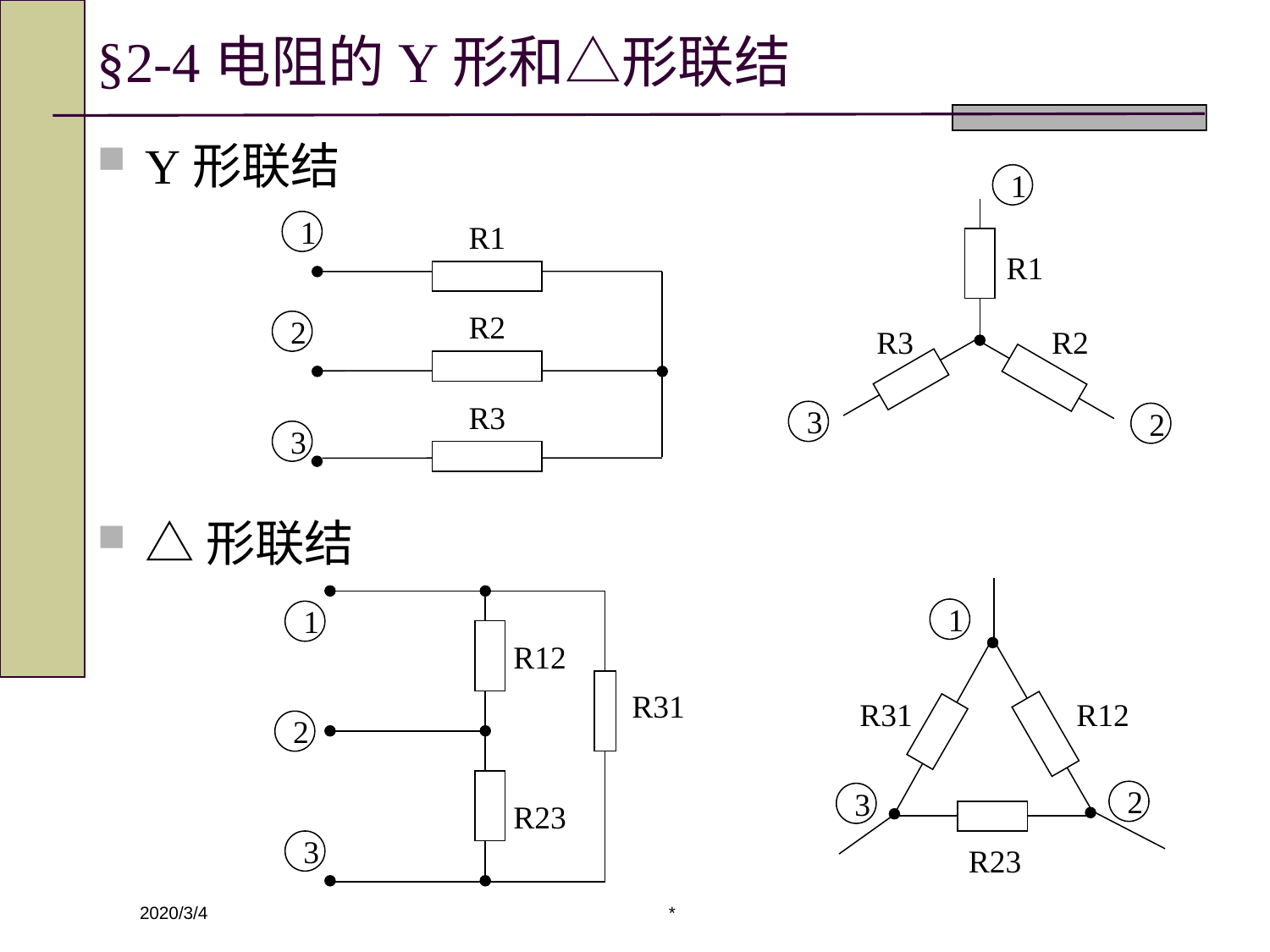

# §2-4电阻的Y形和△形联结
Y形联结
1
1
R1

R1

R2
2
R3
R2

R3
3
2
3

△形联结

1
1

R12

R31
R31
R12

2

2

3
R23

3
R23

*
2020/3/4